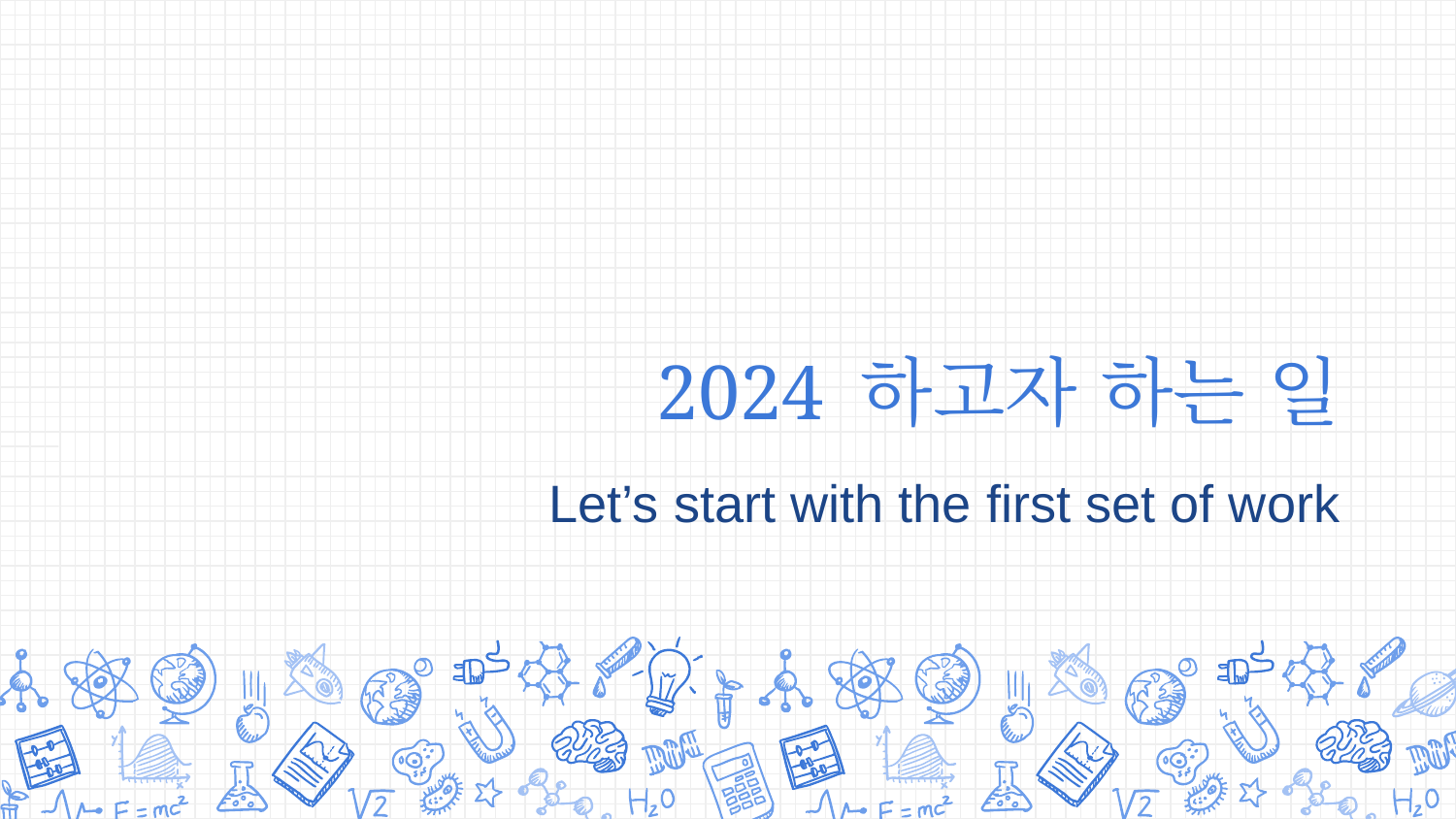

# 2024 하고자 하는 일
Let’s start with the first set of work